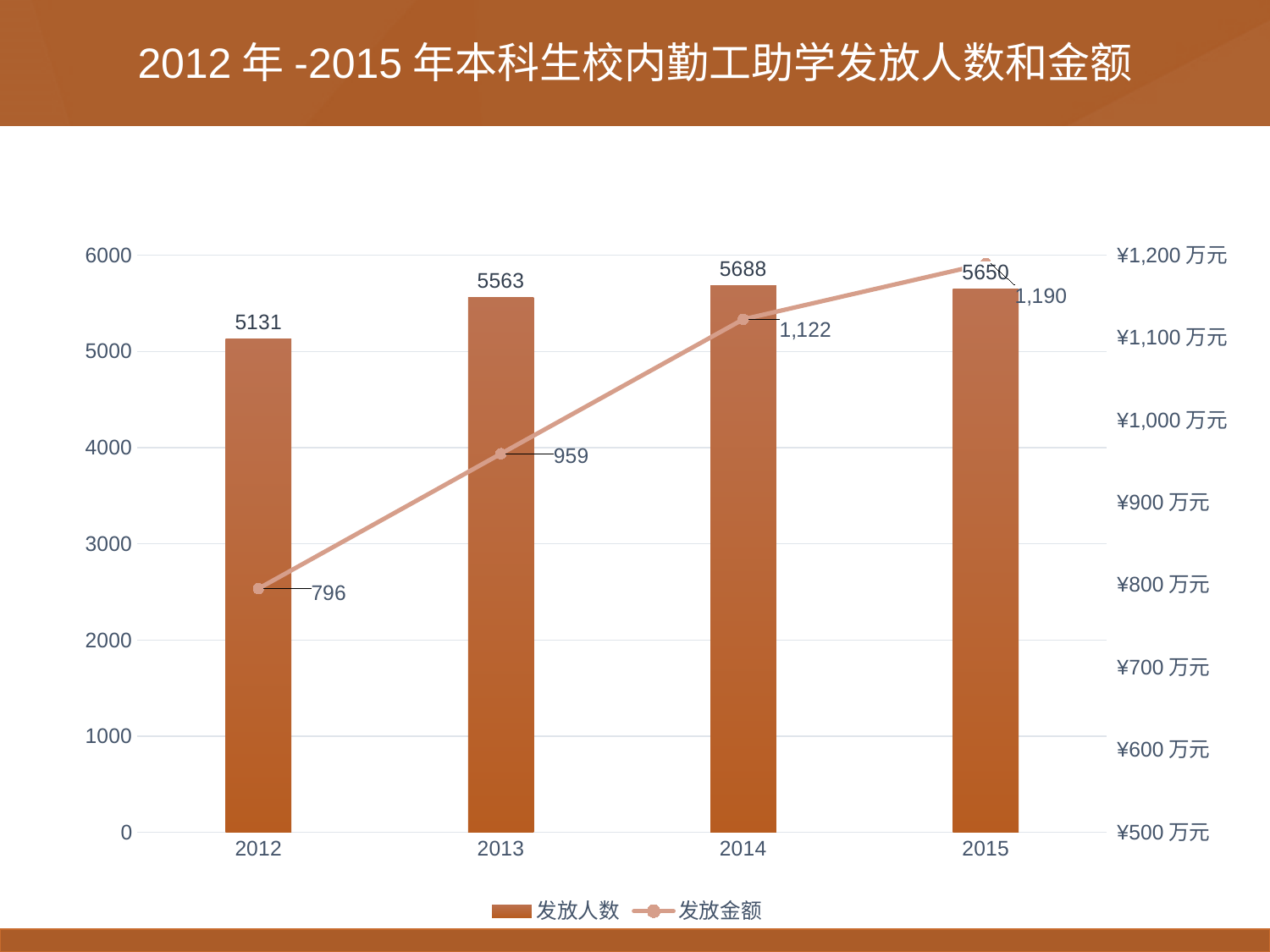

2012年-2015年本科生校内勤工助学发放人数和金额

### Chart

| Category | 发放人数 | 发放金额 |
|---|---|---|
| 2012 | 5131.0 | 795.75 |
| 2013 | 5563.0 | 959.3 |
| 2014 | 5688.0 | 1122.4 |
| 2015 | 5650.0 | 1190.0 |